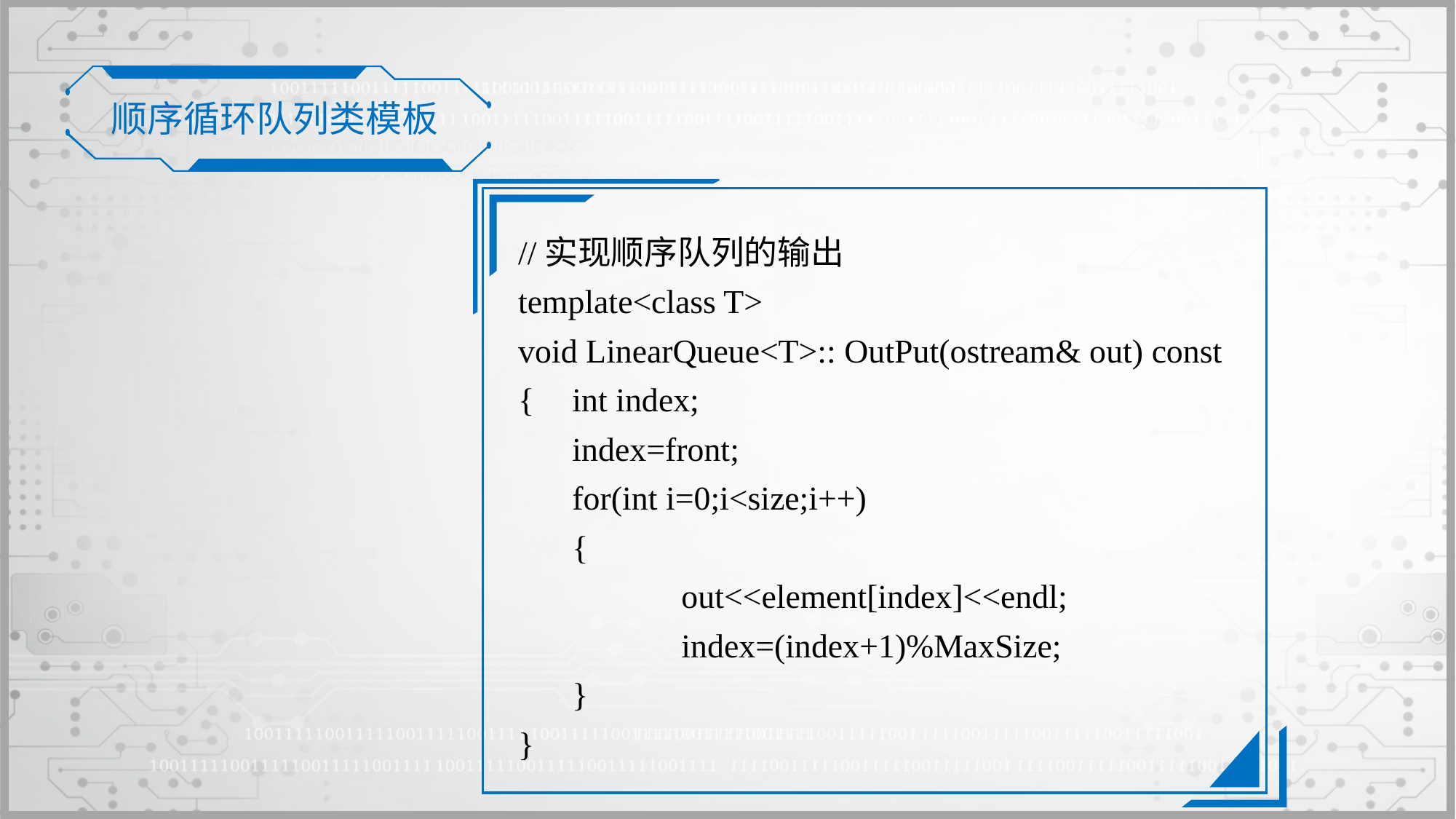

顺序循环队列类模板

//实现顺序队列的输出
template<class T>
void LinearQueue<T>:: OutPut(ostream& out) const
{	int index;
	index=front;
	for(int i=0;i<size;i++)
	{
		out<<element[index]<<endl;
		index=(index+1)%MaxSize;
	}
}